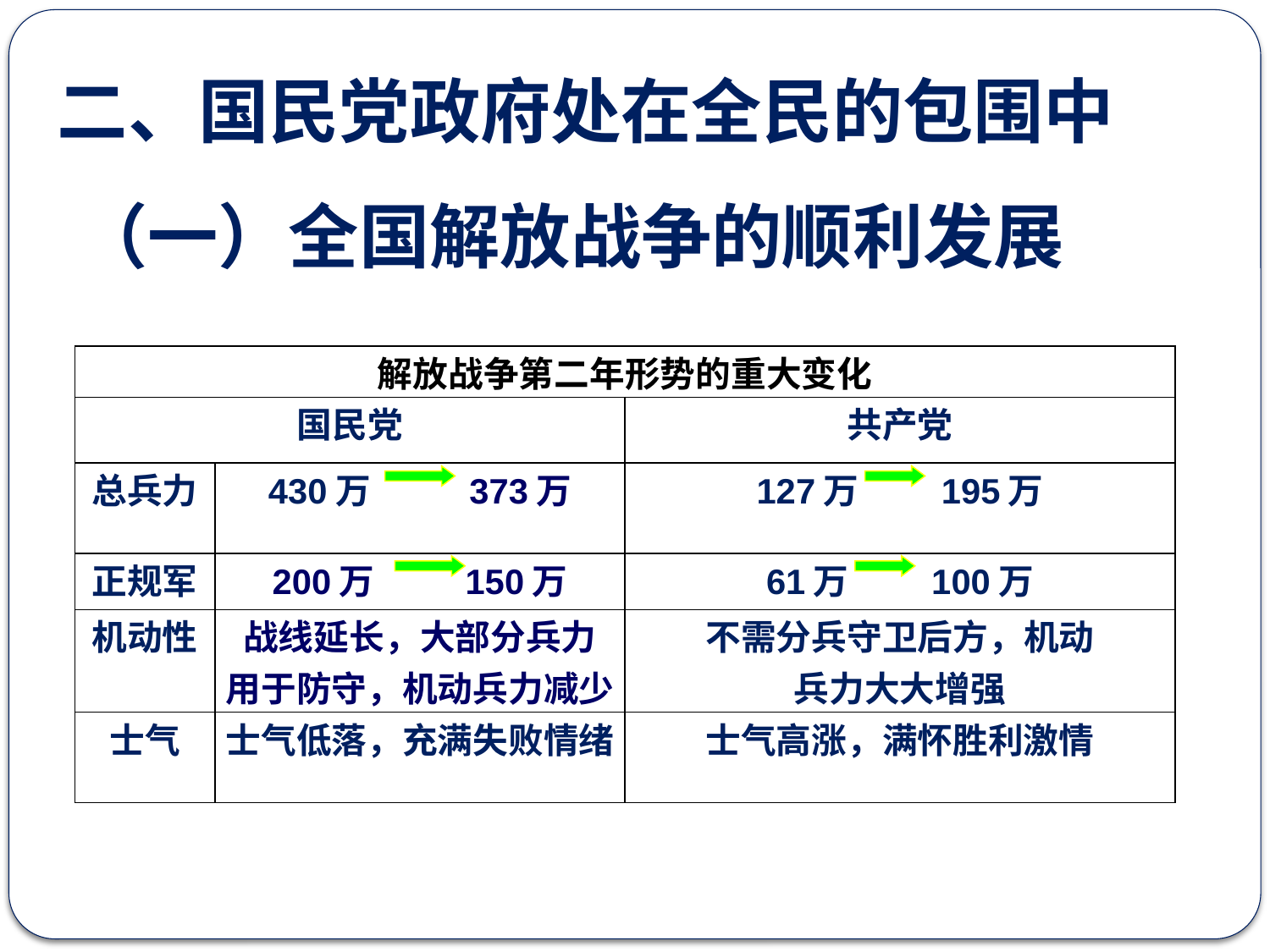

# 二、国民党政府处在全民的包围中
（一）全国解放战争的顺利发展
| 解放战争第二年形势的重大变化 |  |  |
| --- | --- | --- |
| 国民党 |  | 共产党 |
| 总兵力 | 430万 373万 | 127万 195万 |
| 正规军 | 200万 150万 | 61万 100万 |
| 机动性 | 战线延长，大部分兵力 用于防守，机动兵力减少 | 不需分兵守卫后方，机动 兵力大大增强 |
| 士气 | 士气低落，充满失败情绪 | 士气高涨，满怀胜利激情 |